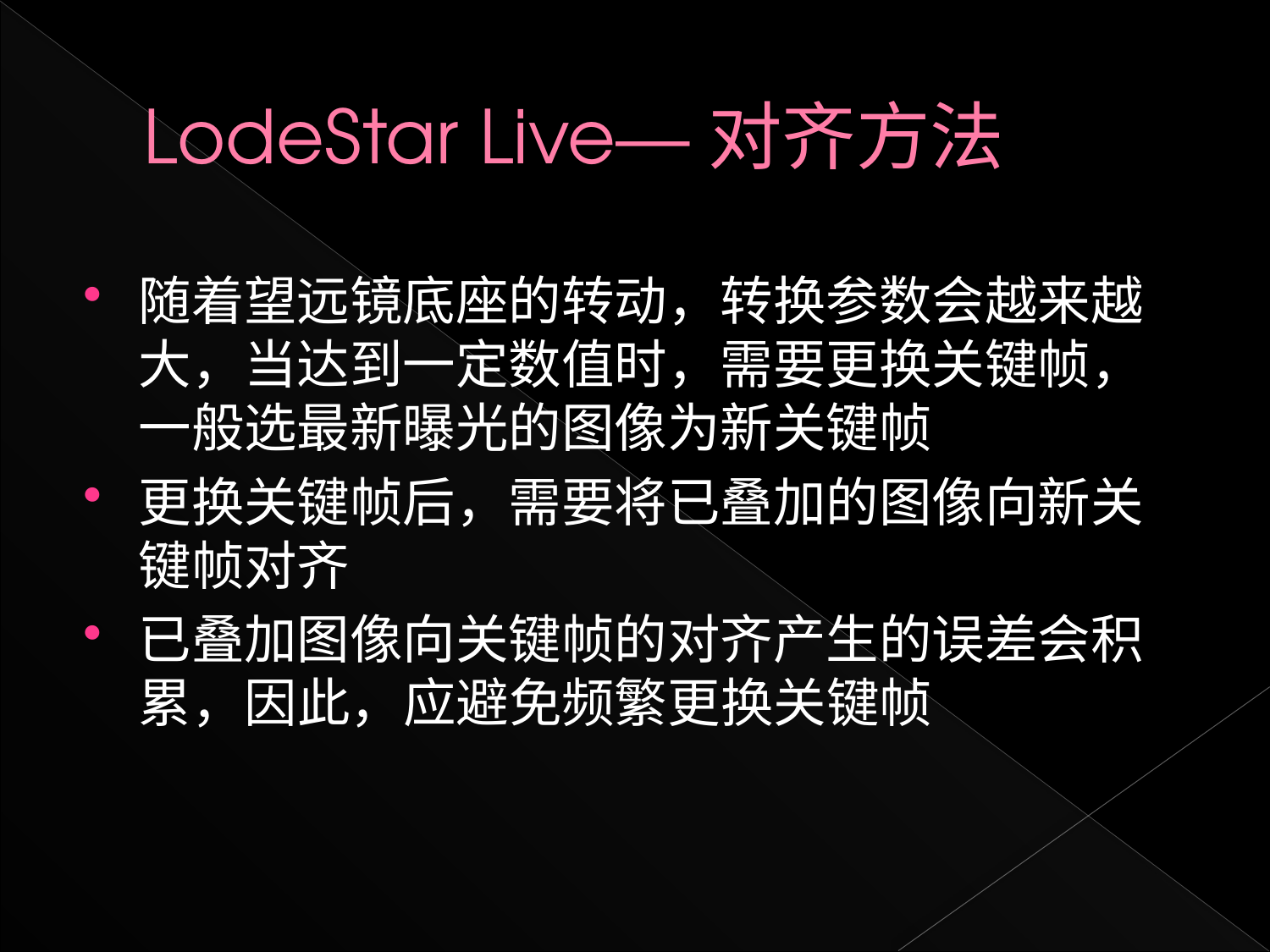

# LodeStar Live—对齐方法
随着望远镜底座的转动，转换参数会越来越大，当达到一定数值时，需要更换关键帧，一般选最新曝光的图像为新关键帧
更换关键帧后，需要将已叠加的图像向新关键帧对齐
已叠加图像向关键帧的对齐产生的误差会积累，因此，应避免频繁更换关键帧